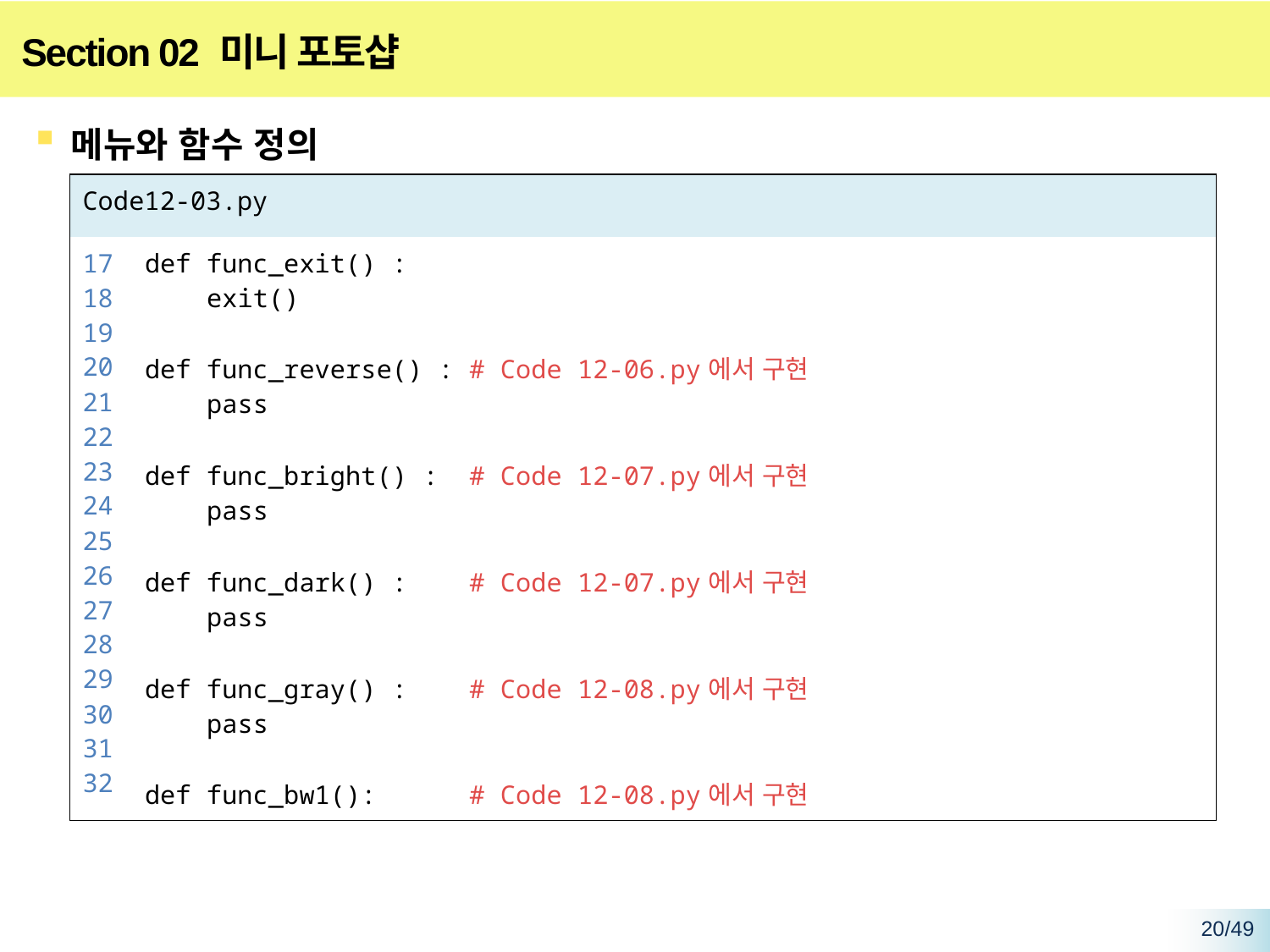

# Section 02 미니 포토샵
메뉴와 함수 정의
| Code12-03.py |  |
| --- | --- |
| 17 18 19 20 21 22 23 24 25 26 27 28 29 30 31 32 | def func\_exit() : exit() def func\_reverse() : # Code 12-06.py에서 구현 pass def func\_bright() : # Code 12-07.py에서 구현 pass def func\_dark() : # Code 12-07.py에서 구현 pass def func\_gray() : # Code 12-08.py에서 구현 pass def func\_bw1(): # Code 12-08.py에서 구현 |